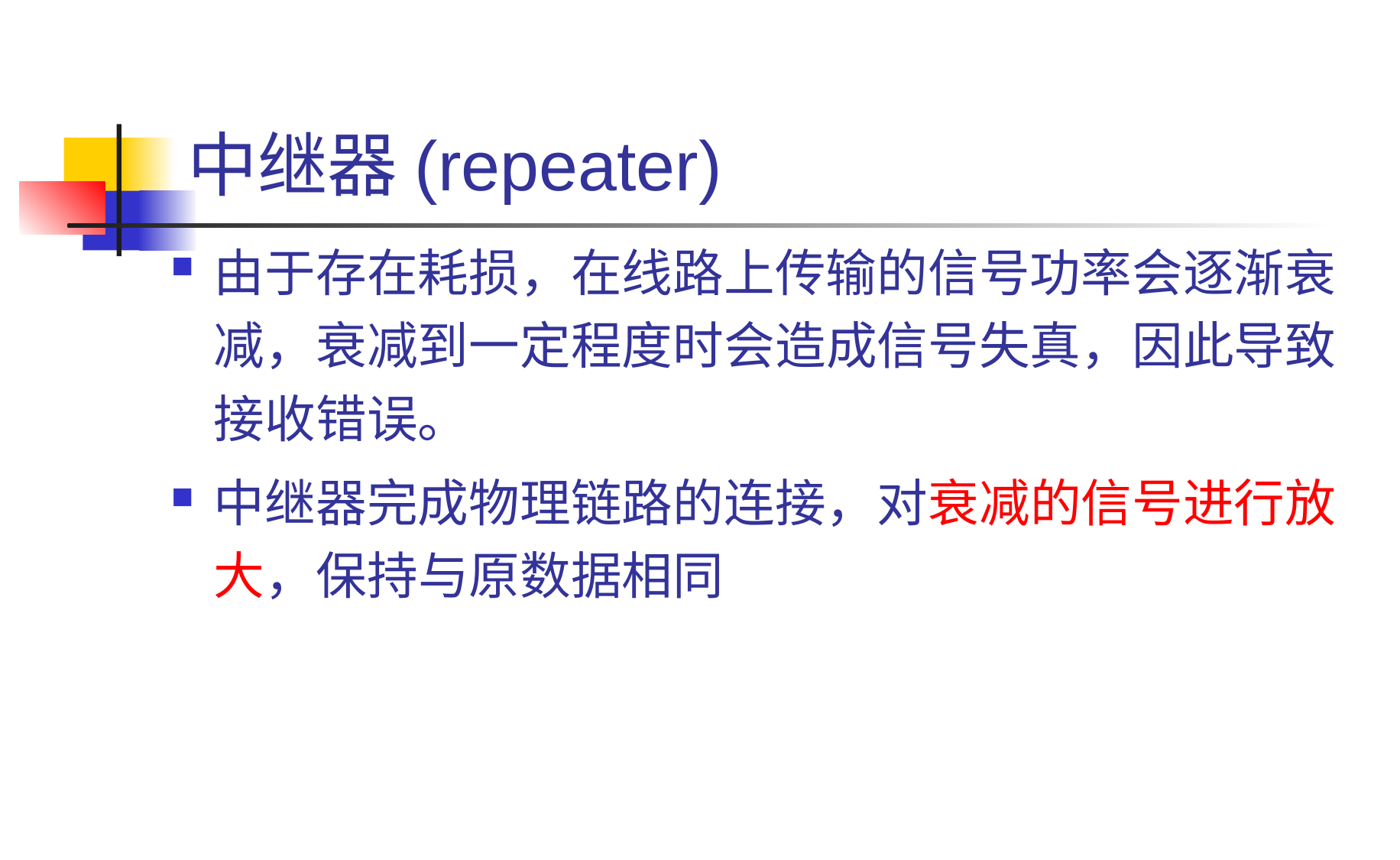

# 中继器(repeater)
由于存在耗损，在线路上传输的信号功率会逐渐衰减，衰减到一定程度时会造成信号失真，因此导致接收错误。
中继器完成物理链路的连接，对衰减的信号进行放大，保持与原数据相同